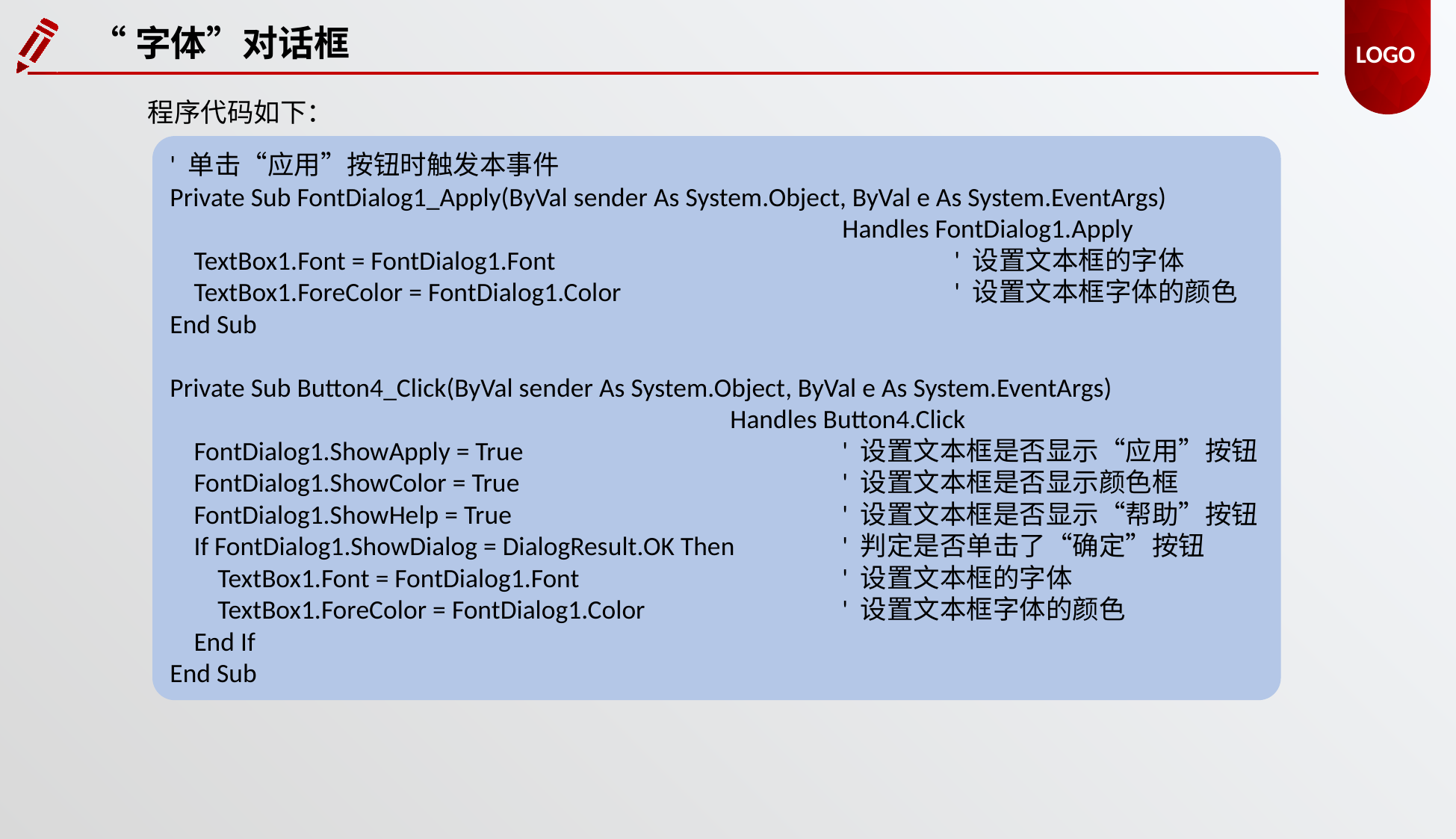

“字体”对话框
程序代码如下：
' 单击“应用”按钮时触发本事件
Private Sub FontDialog1_Apply(ByVal sender As System.Object, ByVal e As System.EventArgs)
						Handles FontDialog1.Apply
    TextBox1.Font = FontDialog1.Font				' 设置文本框的字体
    TextBox1.ForeColor = FontDialog1.Color			' 设置文本框字体的颜色
End Sub

Private Sub Button4_Click(ByVal sender As System.Object, ByVal e As System.EventArgs)
					Handles Button4.Click
    FontDialog1.ShowApply = True			' 设置文本框是否显示“应用”按钮
    FontDialog1.ShowColor = True			' 设置文本框是否显示颜色框
    FontDialog1.ShowHelp = True			' 设置文本框是否显示“帮助”按钮
    If FontDialog1.ShowDialog = DialogResult.OK Then	' 判定是否单击了“确定”按钮
        TextBox1.Font = FontDialog1.Font			' 设置文本框的字体
        TextBox1.ForeColor = FontDialog1.Color		' 设置文本框字体的颜色
    End If
End Sub